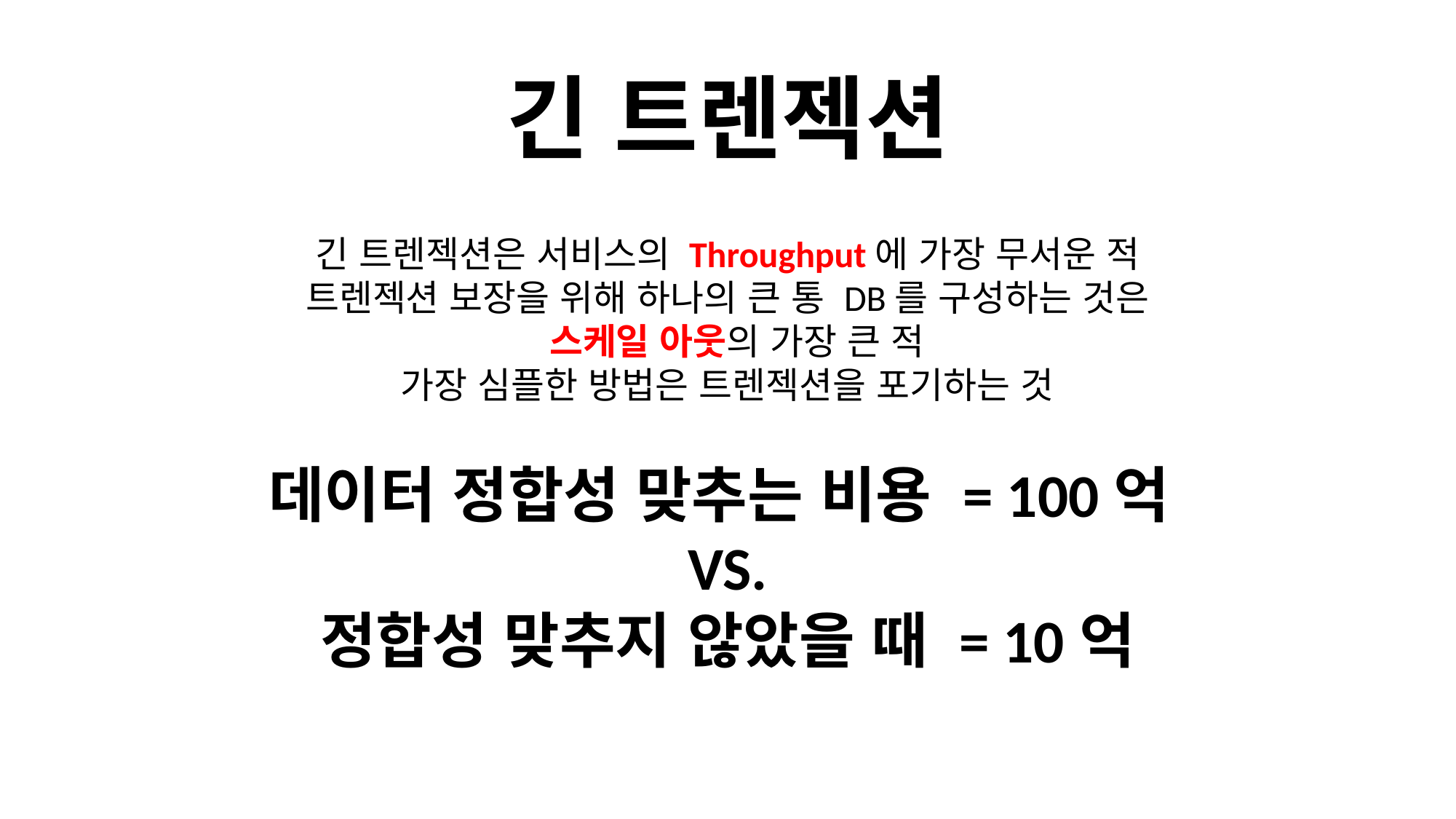

# 긴 트렌젝션
긴 트렌젝션은 서비스의 Throughput에 가장 무서운 적
트렌젝션 보장을 위해 하나의 큰 통 DB를 구성하는 것은
 스케일 아웃의 가장 큰 적
가장 심플한 방법은 트렌젝션을 포기하는 것

데이터 정합성 맞추는 비용 = 100억
VS.
정합성 맞추지 않았을 때 = 10억